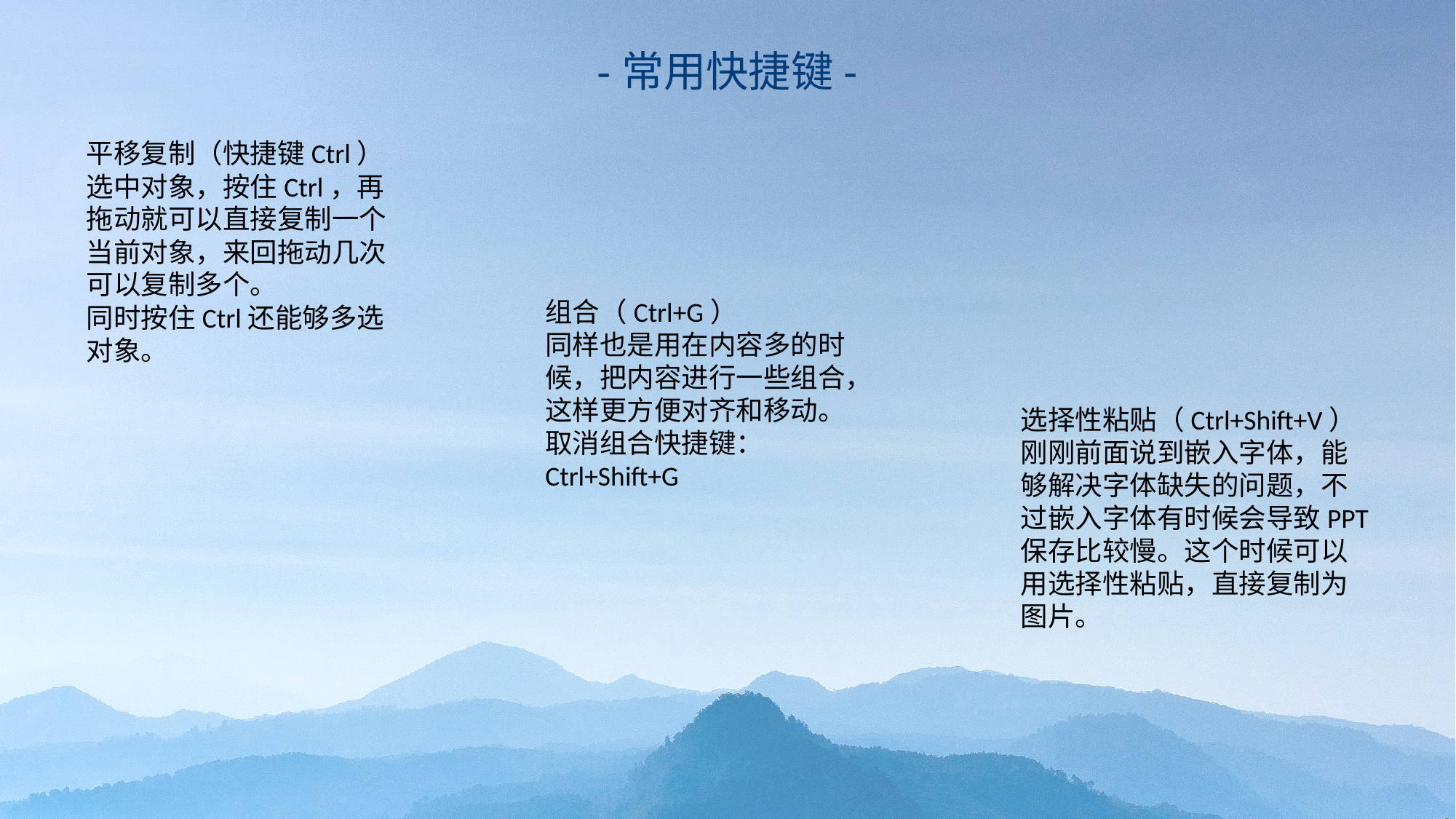

-常用快捷键-

平移复制（快捷键Ctrl）
选中对象，按住Ctrl，再拖动就可以直接复制一个当前对象，来回拖动几次可以复制多个。
同时按住Ctrl还能够多选对象。
组合（Ctrl+G）
同样也是用在内容多的时候，把内容进行一些组合，这样更方便对齐和移动。
取消组合快捷键：Ctrl+Shift+G
选择性粘贴（Ctrl+Shift+V）
刚刚前面说到嵌入字体，能够解决字体缺失的问题，不过嵌入字体有时候会导致PPT保存比较慢。这个时候可以用选择性粘贴，直接复制为图片。